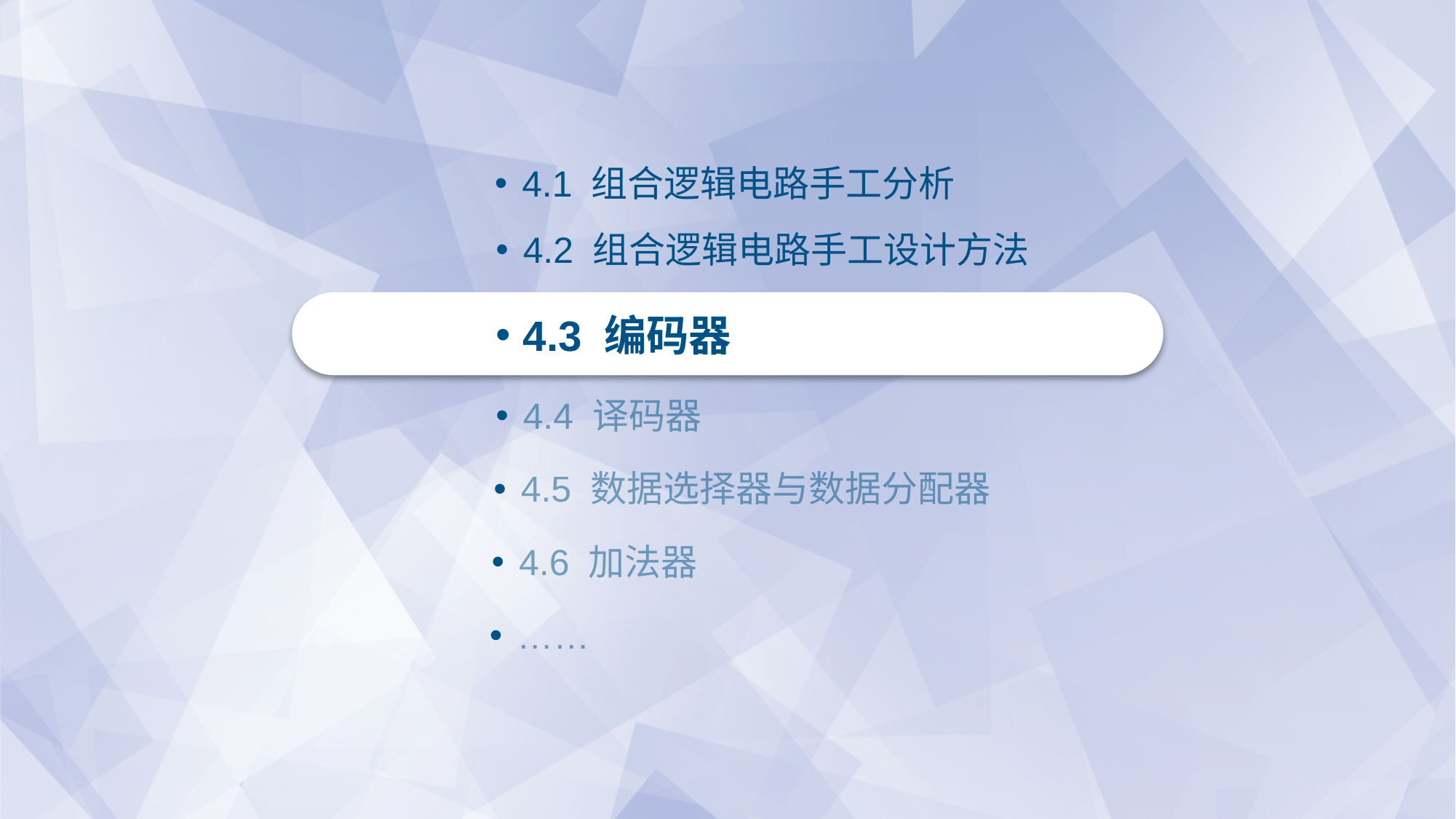

4.1 组合逻辑电路手工分析
4.2 组合逻辑电路手工设计方法
4.3 编码器
4.4 译码器

4.5 数据选择器与数据分配器

4.6 加法器
……